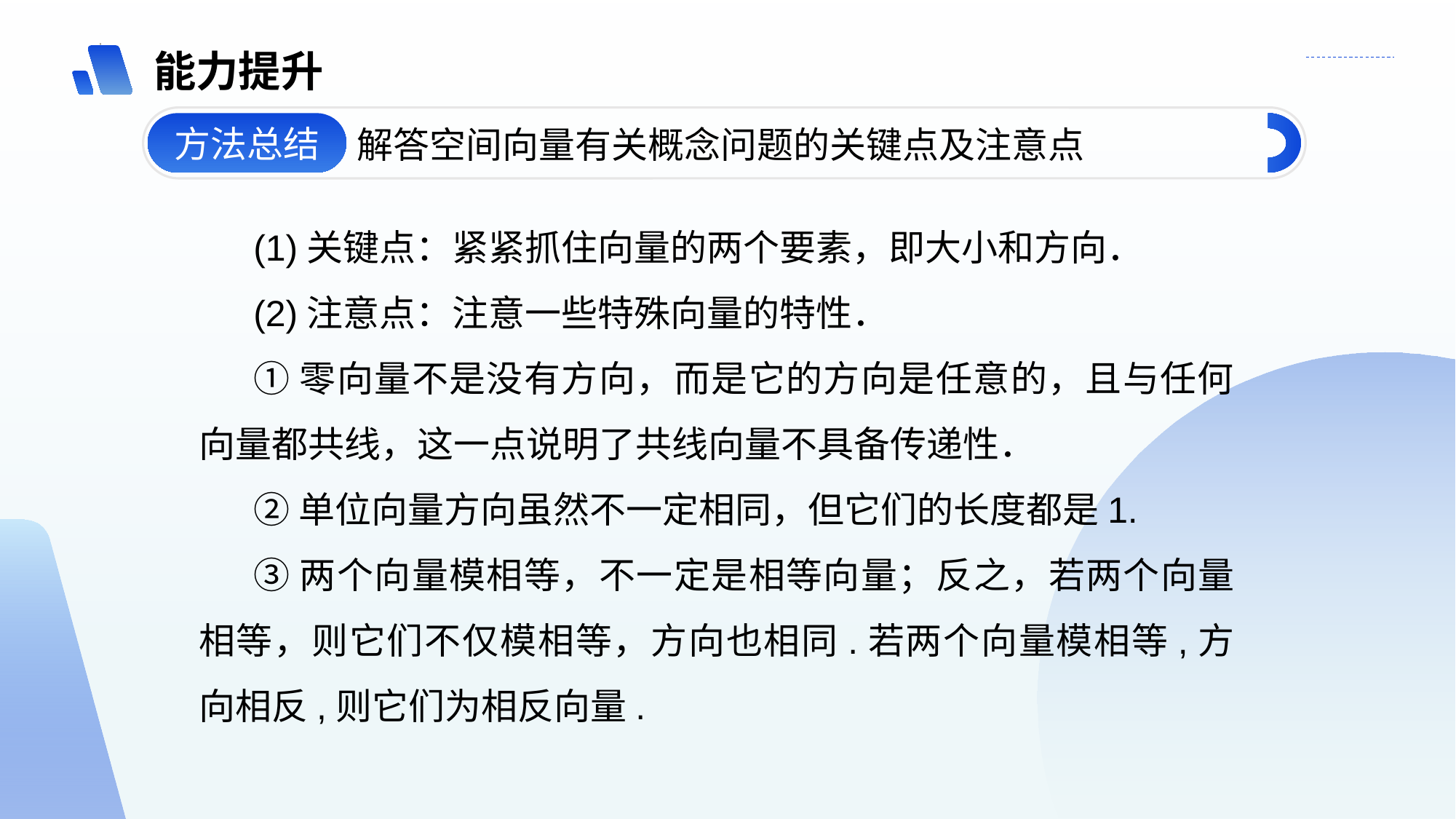

能力提升

方法总结

解答空间向量有关概念问题的关键点及注意点
(1)关键点：紧紧抓住向量的两个要素，即大小和方向．
(2)注意点：注意一些特殊向量的特性．
①零向量不是没有方向，而是它的方向是任意的，且与任何向量都共线，这一点说明了共线向量不具备传递性．
②单位向量方向虽然不一定相同，但它们的长度都是1.
③两个向量模相等，不一定是相等向量；反之，若两个向量相等，则它们不仅模相等，方向也相同.若两个向量模相等,方向相反,则它们为相反向量.